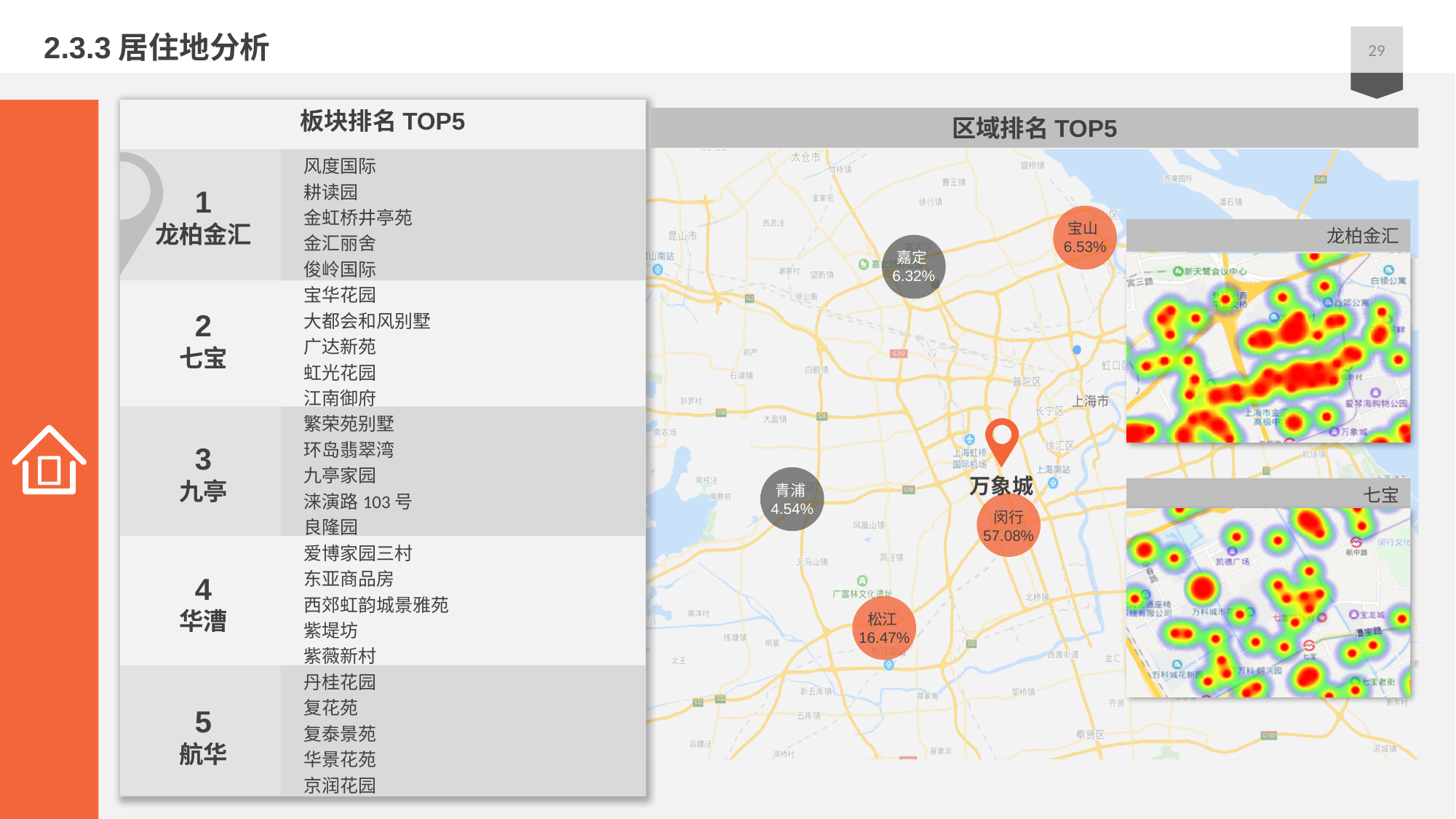

2.3.3居住地分析
29

区域排名TOP5
板块排名TOP5
区域排名TOP5
华漕—东亚商品房
华漕—南华路办公楼
静安新城—海上新村
龙柏金汇—俊岭国际
七宝—航华小区
九亭—沪亭北路790号
九亭—龙悦小区
泗泾—万业梦立方
松江大学城—绿地蔷薇九里别墅
新桥—沿海丽水馨庭二期
顾村—泊仕郡
顾村—泰和新城
罗店—宝欣苑
共富—富都园
通河—共和新苑江
徐泾—高景花园
徐泾—龙联小区
青浦新城—湖畔天下
嘉定镇—祥源名城
丰庄—金丰新村
江桥新城—城杰苑二期
江桥新城—恒嘉花园
南翔—商欣新村
华新—新丰公寓
朱家角—盛世明珠苑
风度国际
耕读园
金虹桥井亭苑
金汇丽舍
俊岭国际
宝华花园
大都会和风别墅
广达新苑
虹光花园
江南御府
繁荣苑别墅
环岛翡翠湾
九亭家园
涞演路103号
良隆园
爱博家园三村
东亚商品房
西郊虹韵城景雅苑
紫堤坊
紫薇新村
丹桂花园
复花苑
复泰景苑
华景花苑
京润花园

1
闵行区
1
龙柏金汇

宝山6.53%
龙柏金汇

嘉定6.32%

2
松江区
2
七宝

万象城

3
宝山区
3
九亭

青浦4.54%
七宝

闵行
57.08%

4
青浦区
4
华漕

松江16.47%

5
嘉定区
5
航华